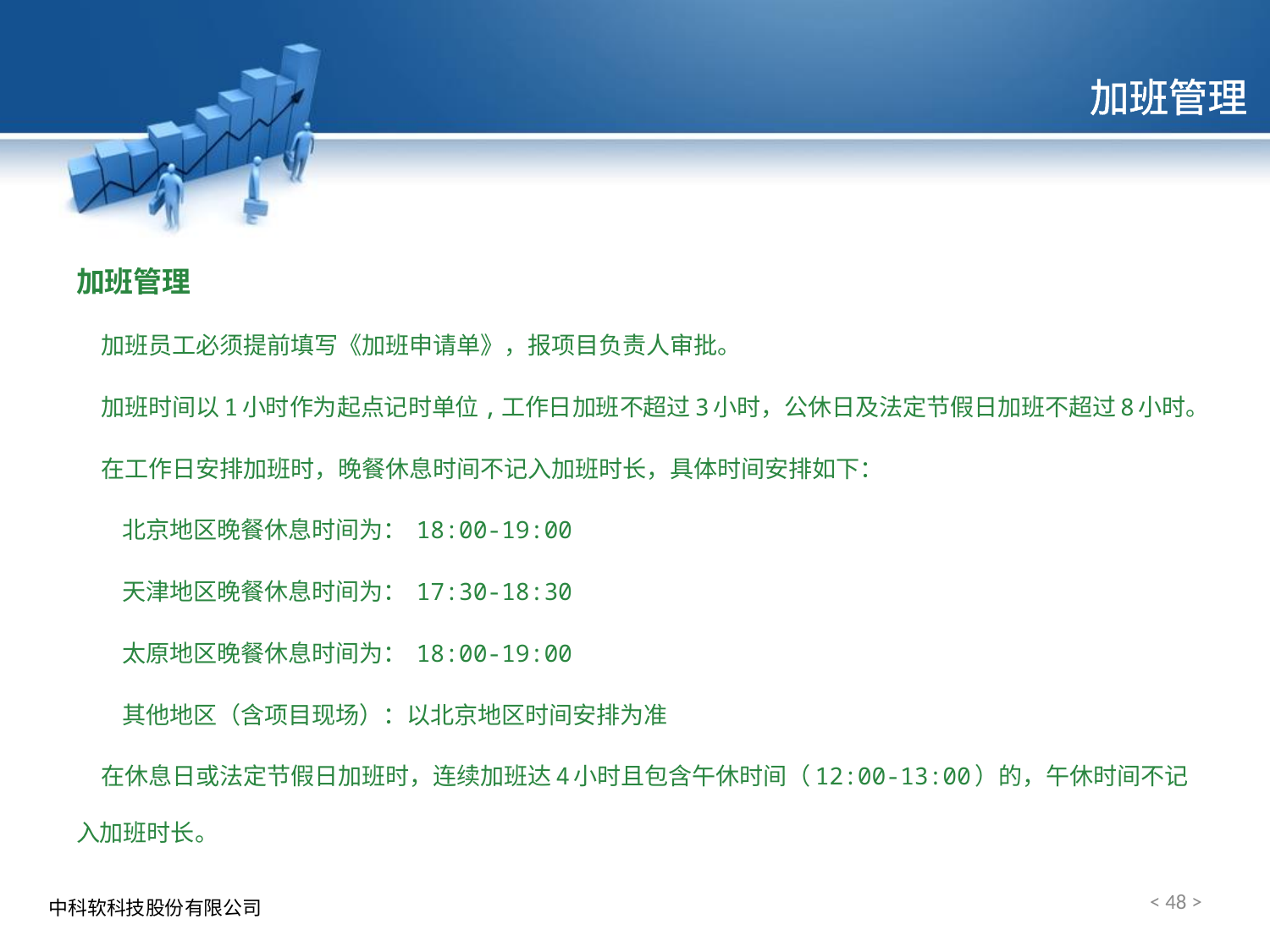

# 加班管理
加班管理
    加班员工必须提前填写《加班申请单》，报项目负责人审批。
    加班时间以1小时作为起点记时单位,工作日加班不超过3小时，公休日及法定节假日加班不超过8小时。
    在工作日安排加班时，晚餐休息时间不记入加班时长，具体时间安排如下：
        北京地区晚餐休息时间为： 18:00-19:00
        天津地区晚餐休息时间为： 17:30-18:30
        太原地区晚餐休息时间为： 18:00-19:00
        其他地区（含项目现场）：以北京地区时间安排为准
    在休息日或法定节假日加班时，连续加班达4小时且包含午休时间（12:00-13:00）的，午休时间不记入加班时长。